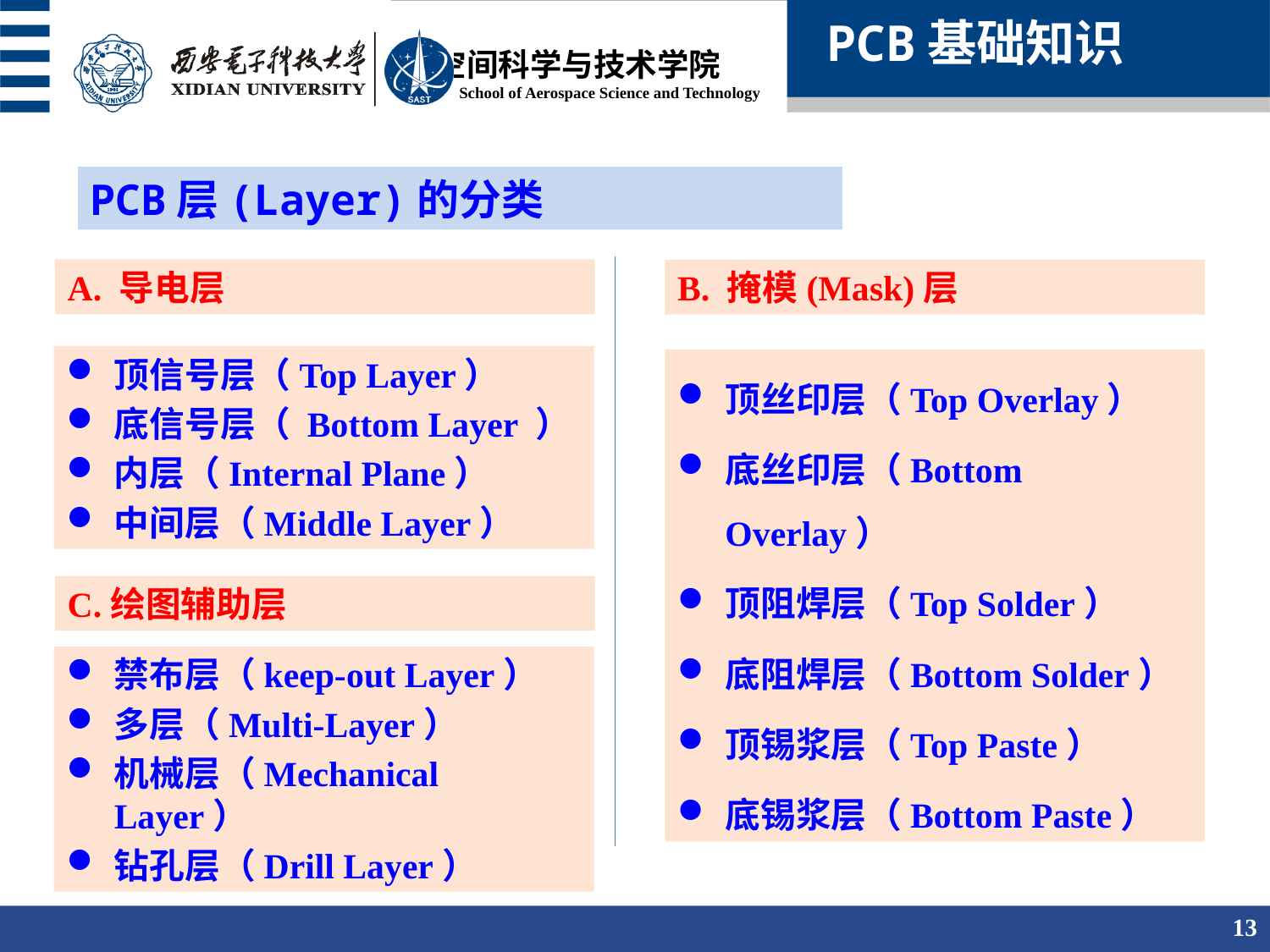

PCB基础知识
PCB层(Layer)的分类
A. 导电层
B. 掩模(Mask)层
顶信号层（Top Layer）
底信号层（ Bottom Layer ）
内层（Internal Plane）
中间层（Middle Layer）
顶丝印层（Top Overlay）
底丝印层（Bottom Overlay）
顶阻焊层（Top Solder）
底阻焊层（Bottom Solder）
顶锡浆层（Top Paste）
底锡浆层（Bottom Paste）
C.绘图辅助层
禁布层（keep-out Layer）
多层（Multi-Layer）
机械层（Mechanical Layer）
钻孔层（Drill Layer）